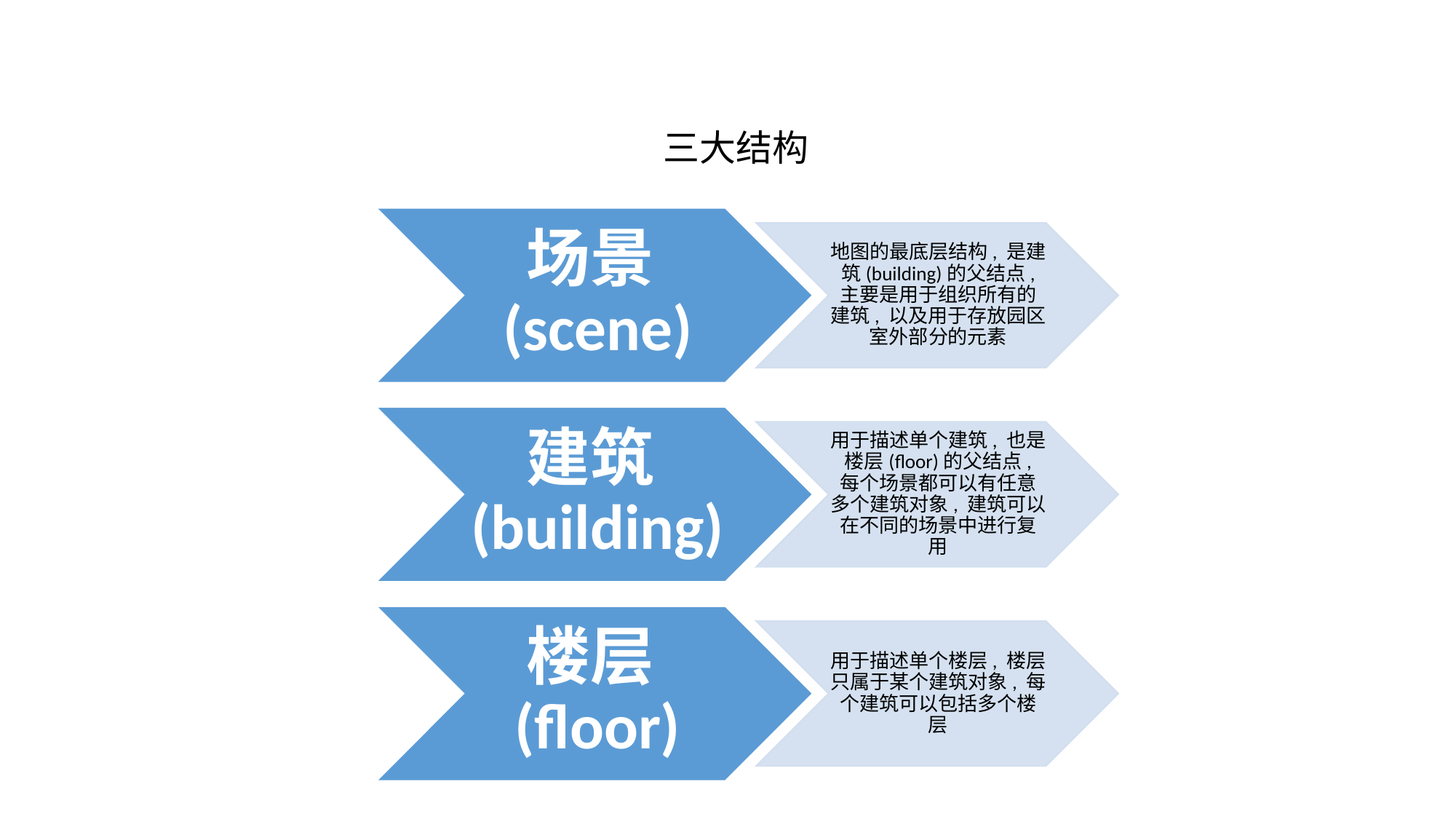

三大结构
场景(scene)
地图的最底层结构, 是建筑(building)的父结点, 主要是用于组织所有的建筑, 以及用于存放园区室外部分的元素
建筑(building)
用于描述单个建筑, 也是楼层(floor)的父结点, 每个场景都可以有任意多个建筑对象, 建筑可以在不同的场景中进行复用
楼层(floor)
用于描述单个楼层, 楼层只属于某个建筑对象, 每个建筑可以包括多个楼层